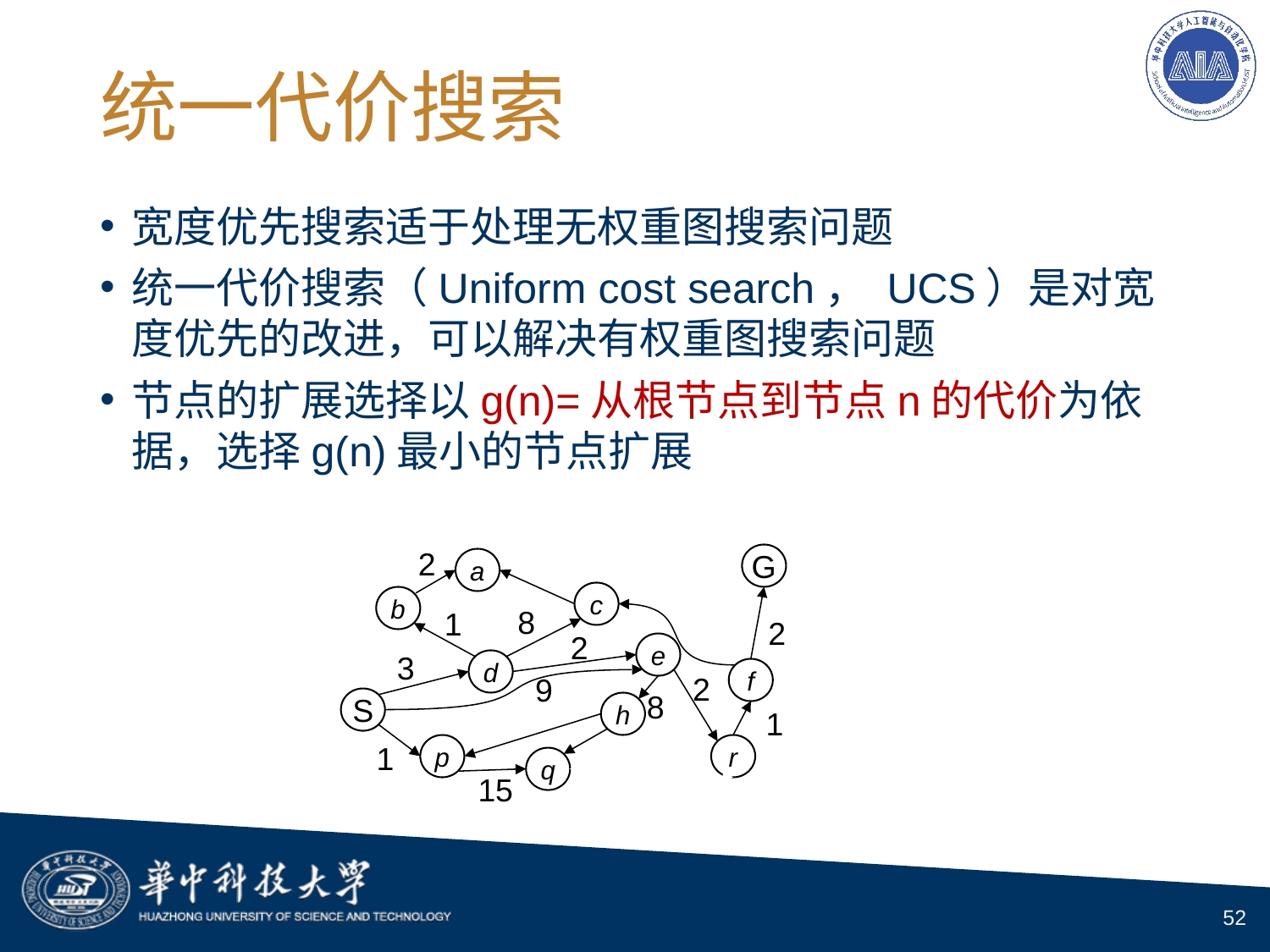

# 统一代价搜索
宽度优先搜索适于处理无权重图搜索问题
统一代价搜索（Uniform cost search， UCS）是对宽度优先的改进，可以解决有权重图搜索问题
节点的扩展选择以g(n)=从根节点到节点n的代价为依据，选择g(n)最小的节点扩展
2
G
a
c
b
e
d
f
S
h
p
r
q
8
1
2
2
3
2
9
8
1
1
15
52